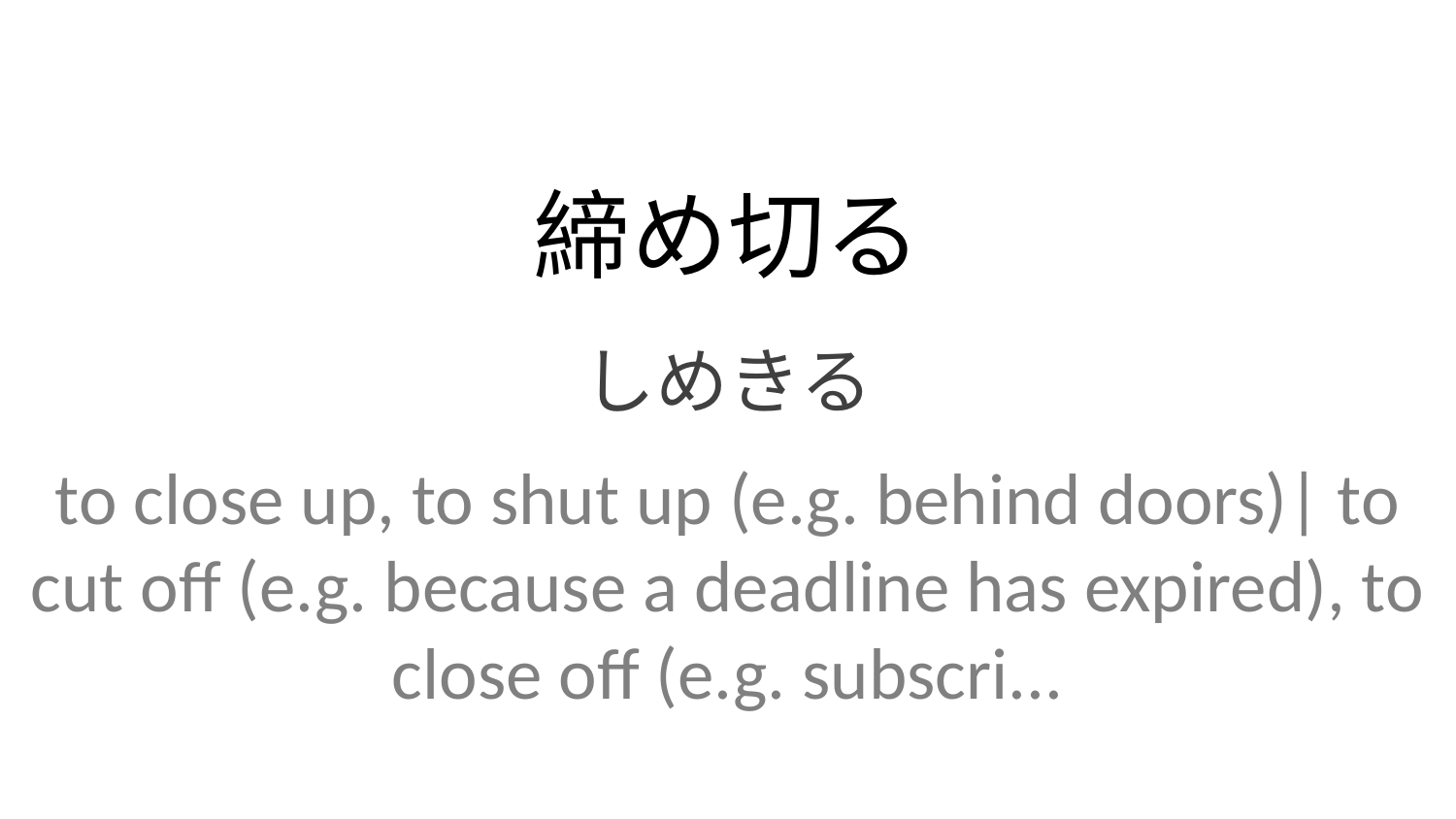

締め切る

しめきる
to close up, to shut up (e.g. behind doors)| to cut off (e.g. because a deadline has expired), to close off (e.g. subscri...